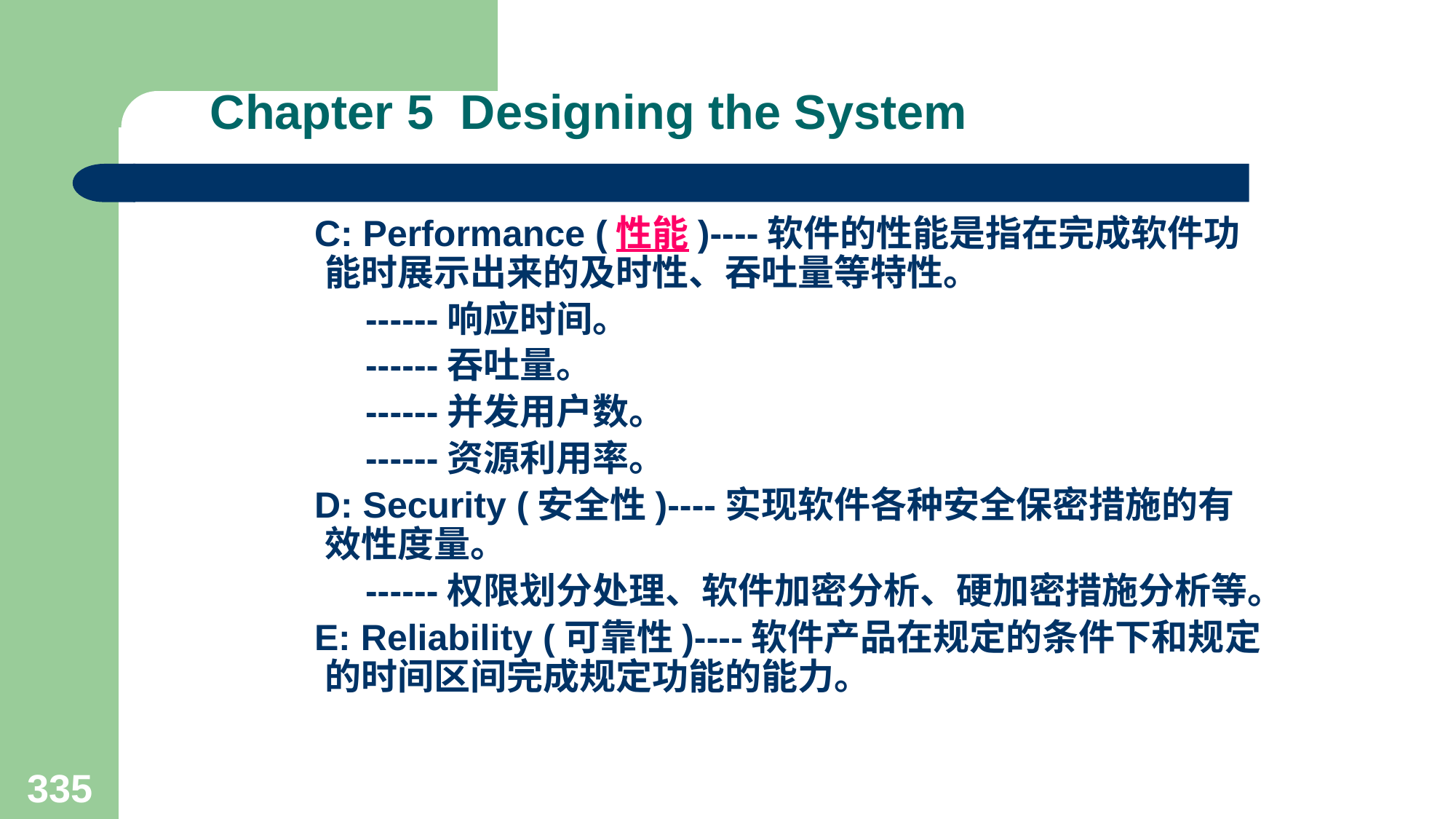

# Chapter 5  Designing the System
   C: Performance (性能)----软件的性能是指在完成软件功能时展示出来的及时性、吞吐量等特性。
        ------响应时间。
        ------吞吐量。
        ------并发用户数。
        ------资源利用率。
   D: Security (安全性)----实现软件各种安全保密措施的有效性度量。
        ------权限划分处理、软件加密分析、硬加密措施分析等。
   E: Reliability (可靠性)----软件产品在规定的条件下和规定的时间区间完成规定功能的能力。
335